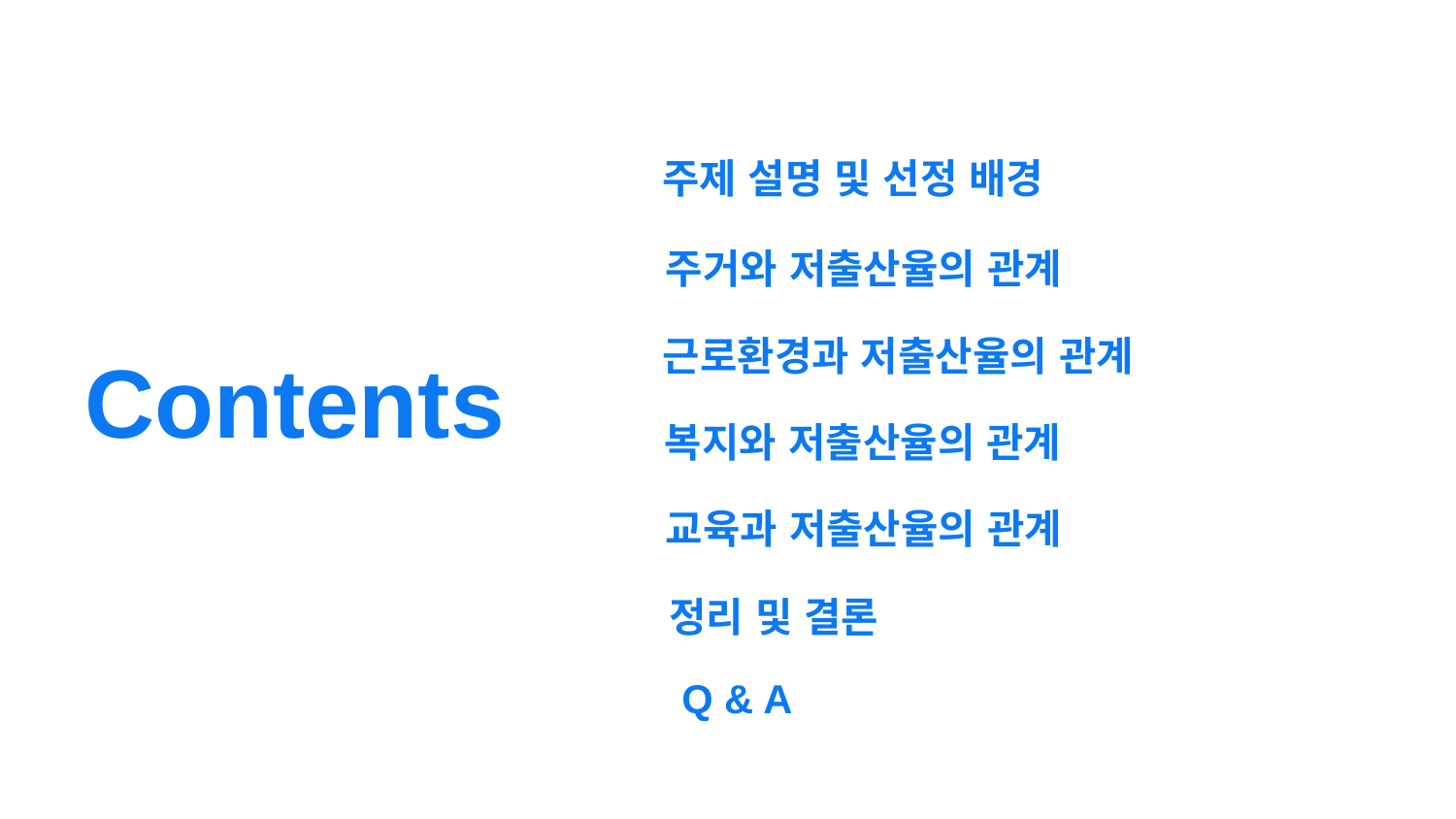

주제 설명 및 선정 배경

주거와 저출산율의 관계

근로환경과 저출산율의 관계
# Contents
복지와 저출산율의 관계
교육과 저출산율의 관계
정리 및 결론
Q & A